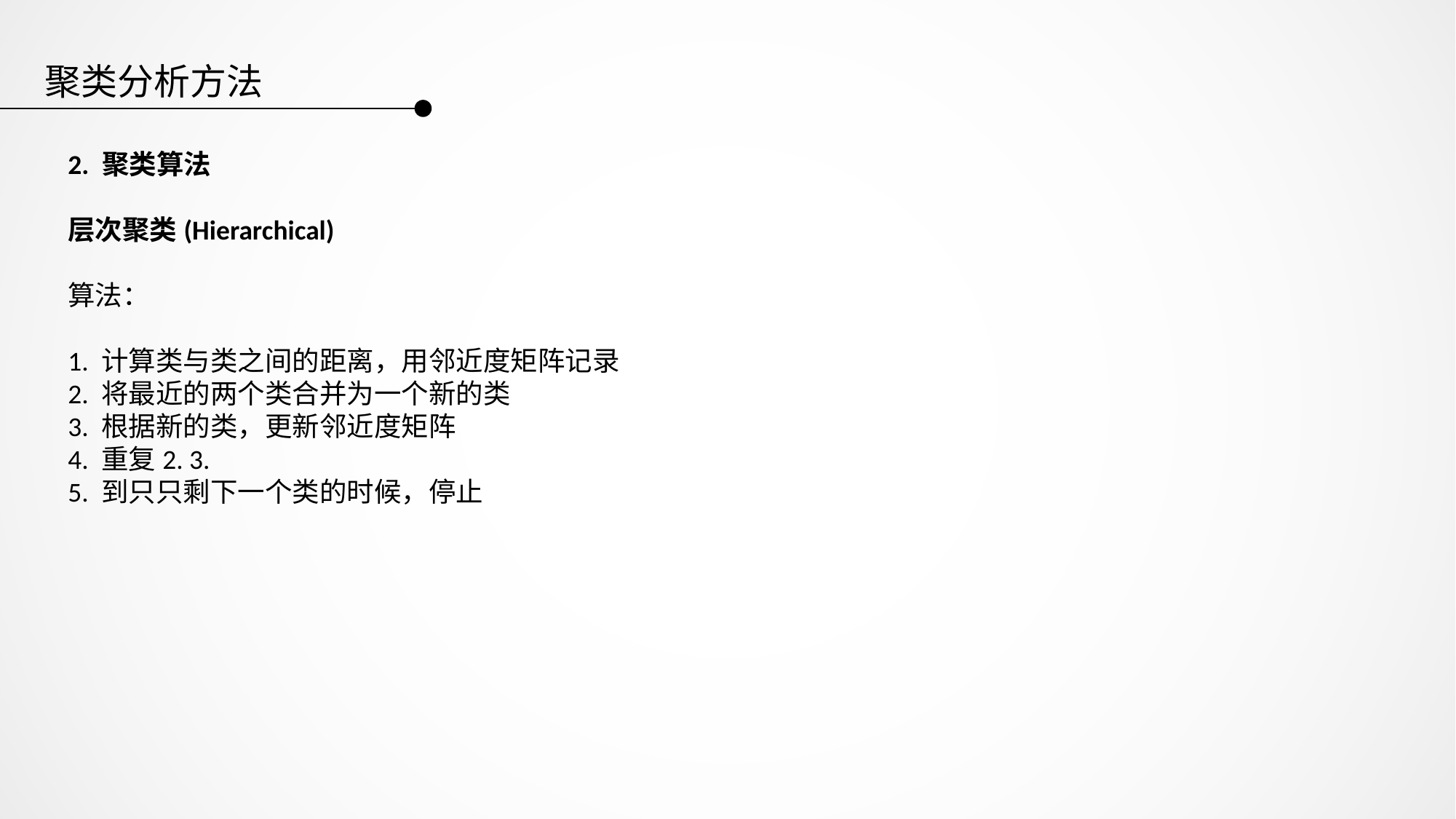

聚类分析方法

2. 聚类算法

层次聚类(Hierarchical)

算法：

1. 计算类与类之间的距离，用邻近度矩阵记录
2. 将最近的两个类合并为一个新的类
3. 根据新的类，更新邻近度矩阵
4. 重复2. 3.
5. 到只只剩下一个类的时候，停止